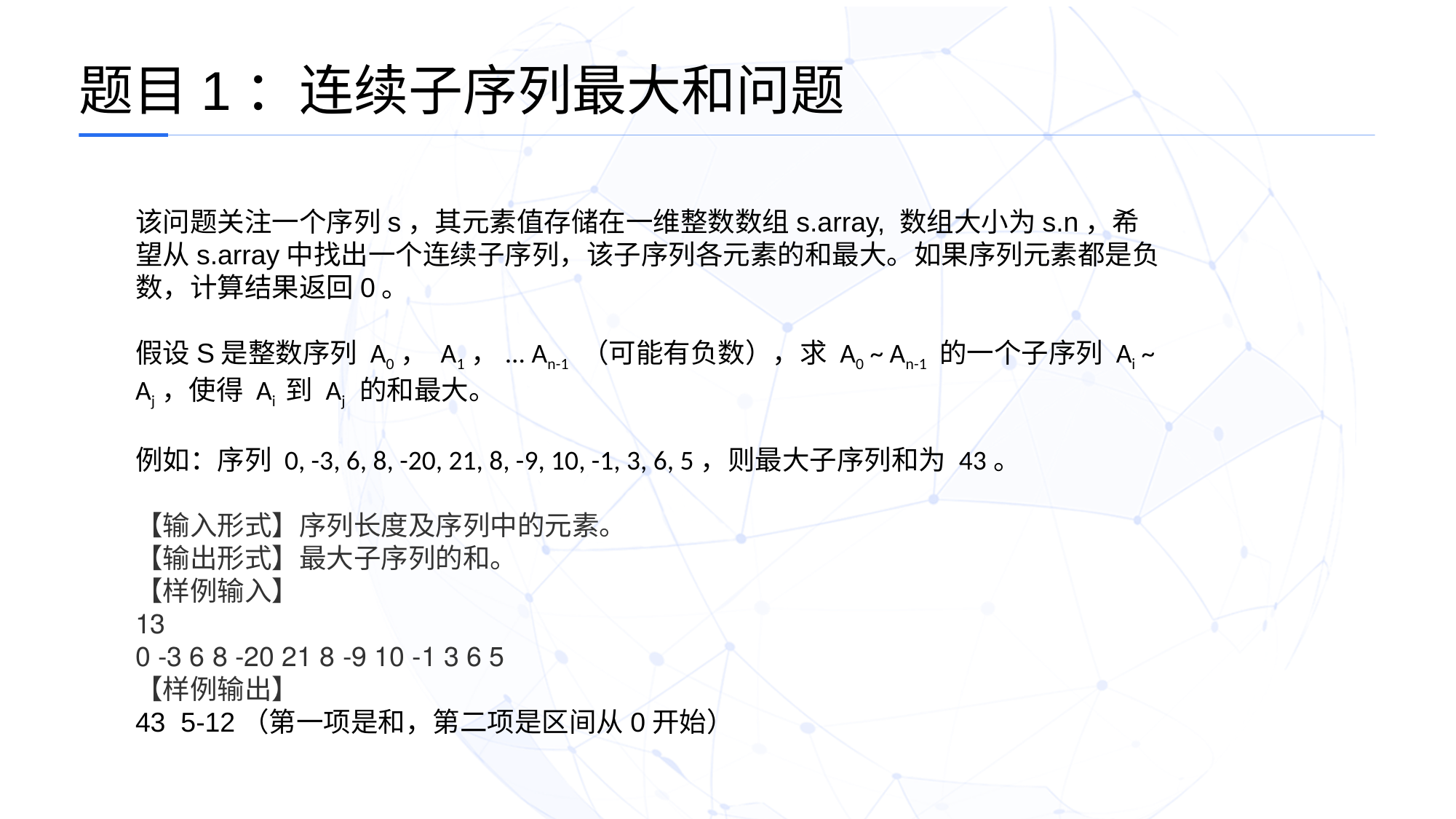

题目1：连续子序列最大和问题
该问题关注一个序列s，其元素值存储在一维整数数组s.array, 数组大小为s.n，希望从s.array中找出一个连续子序列，该子序列各元素的和最大。如果序列元素都是负数，计算结果返回0。

假设S是整数序列 A0， A1，... An-1 （可能有负数），求 A0 ~ An-1 的一个子序列 Ai ~ Aj，使得 Ai 到 Aj 的和最大。

例如：序列 0, -3, 6, 8, -20, 21, 8, -9, 10, -1, 3, 6, 5，则最大子序列和为 43。

【输入形式】序列长度及序列中的元素。
【输出形式】最大子序列的和。
【样例输入】
13
0 -3 6 8 -20 21 8 -9 10 -1 3 6 5
【样例输出】
43  5-12（第一项是和，第二项是区间从0开始）